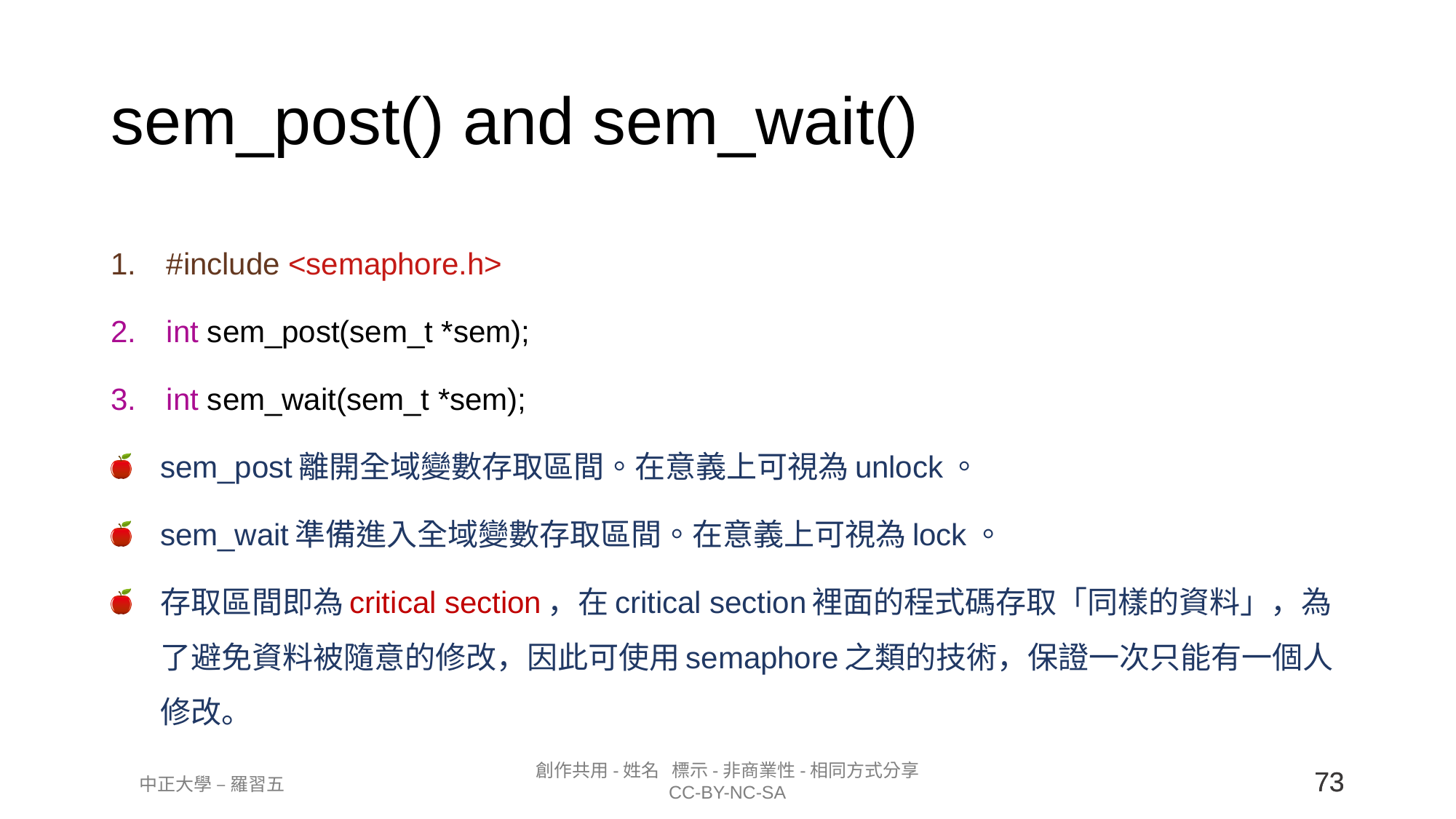

# sem_post() and sem_wait()
#include <semaphore.h>
int sem_post(sem_t *sem);
int sem_wait(sem_t *sem);
sem_post離開全域變數存取區間。在意義上可視為unlock。
sem_wait準備進入全域變數存取區間。在意義上可視為lock。
存取區間即為critical section，在critical section裡面的程式碼存取「同樣的資料」，為了避免資料被隨意的修改，因此可使用semaphore之類的技術，保證一次只能有一個人修改。